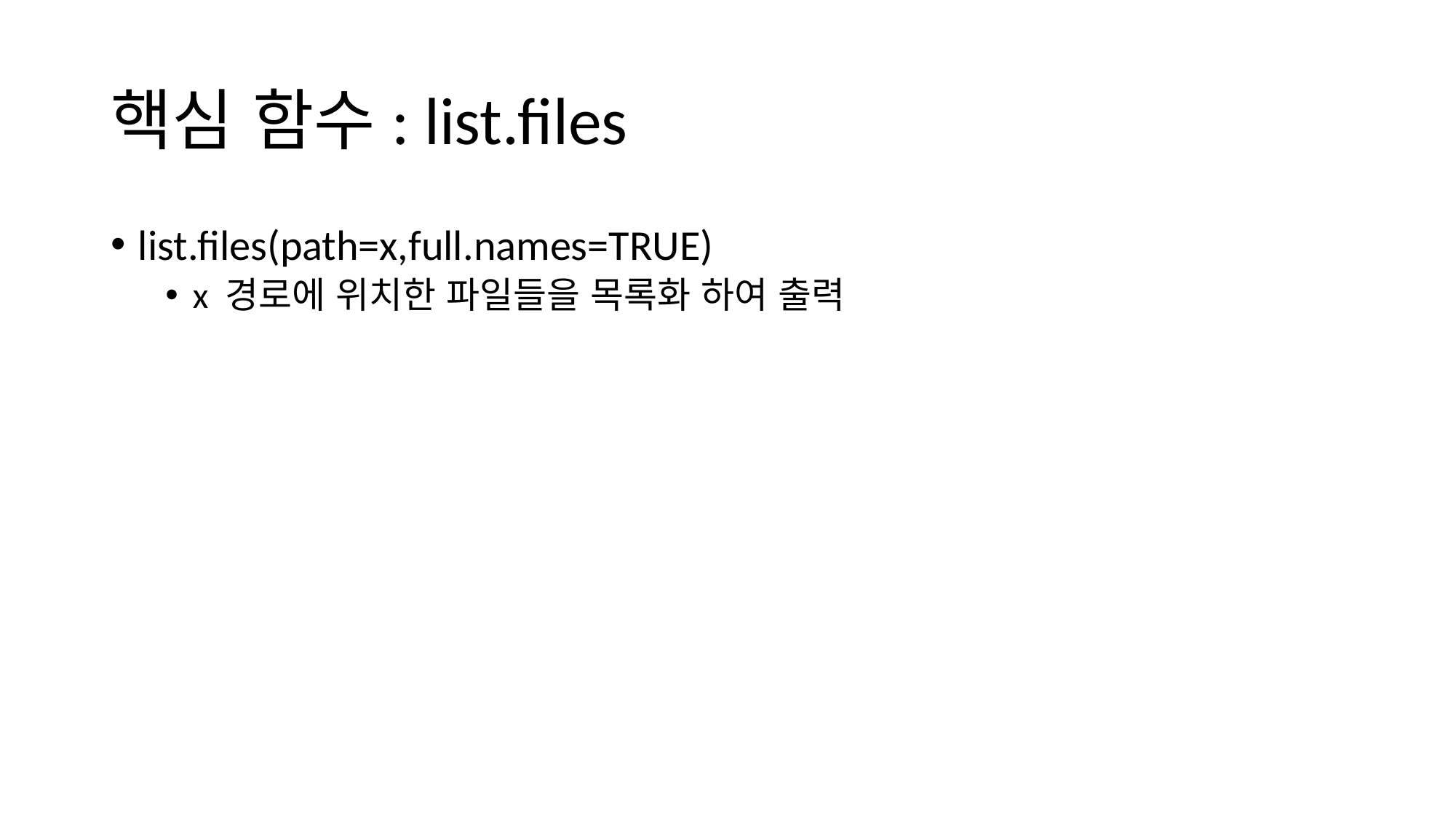

# 핵심 함수: list.files
list.files(path=x,full.names=TRUE)
x 경로에 위치한 파일들을 목록화 하여 출력